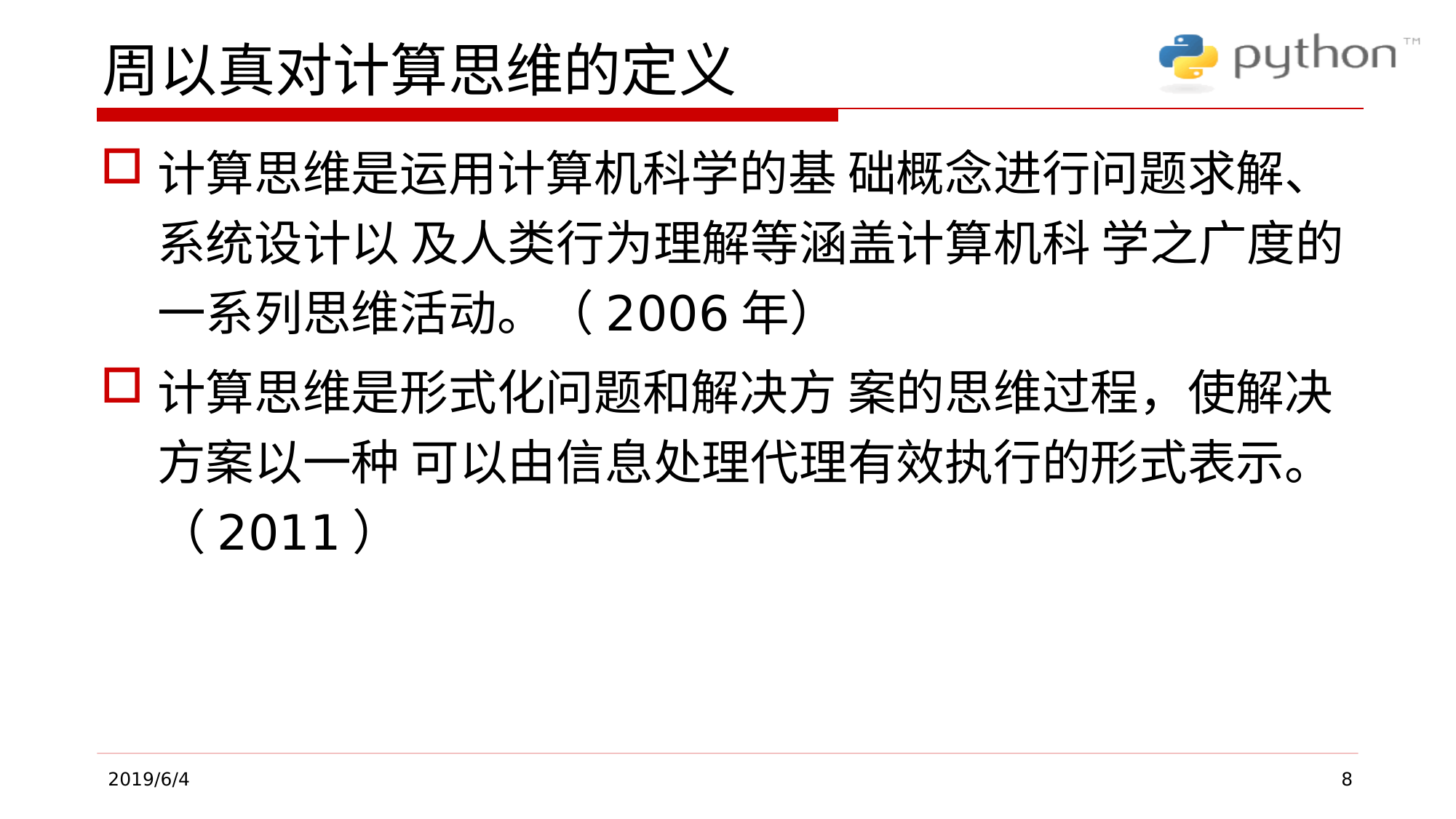

# 周以真对计算思维的定义
计算思维是运用计算机科学的基 础概念进行问题求解、系统设计以 及人类行为理解等涵盖计算机科 学之广度的一系列思维活动。（2006年）
计算思维是形式化问题和解决方 案的思维过程，使解决方案以一种 可以由信息处理代理有效执行的形式表示。（2011）

8
2019/6/4